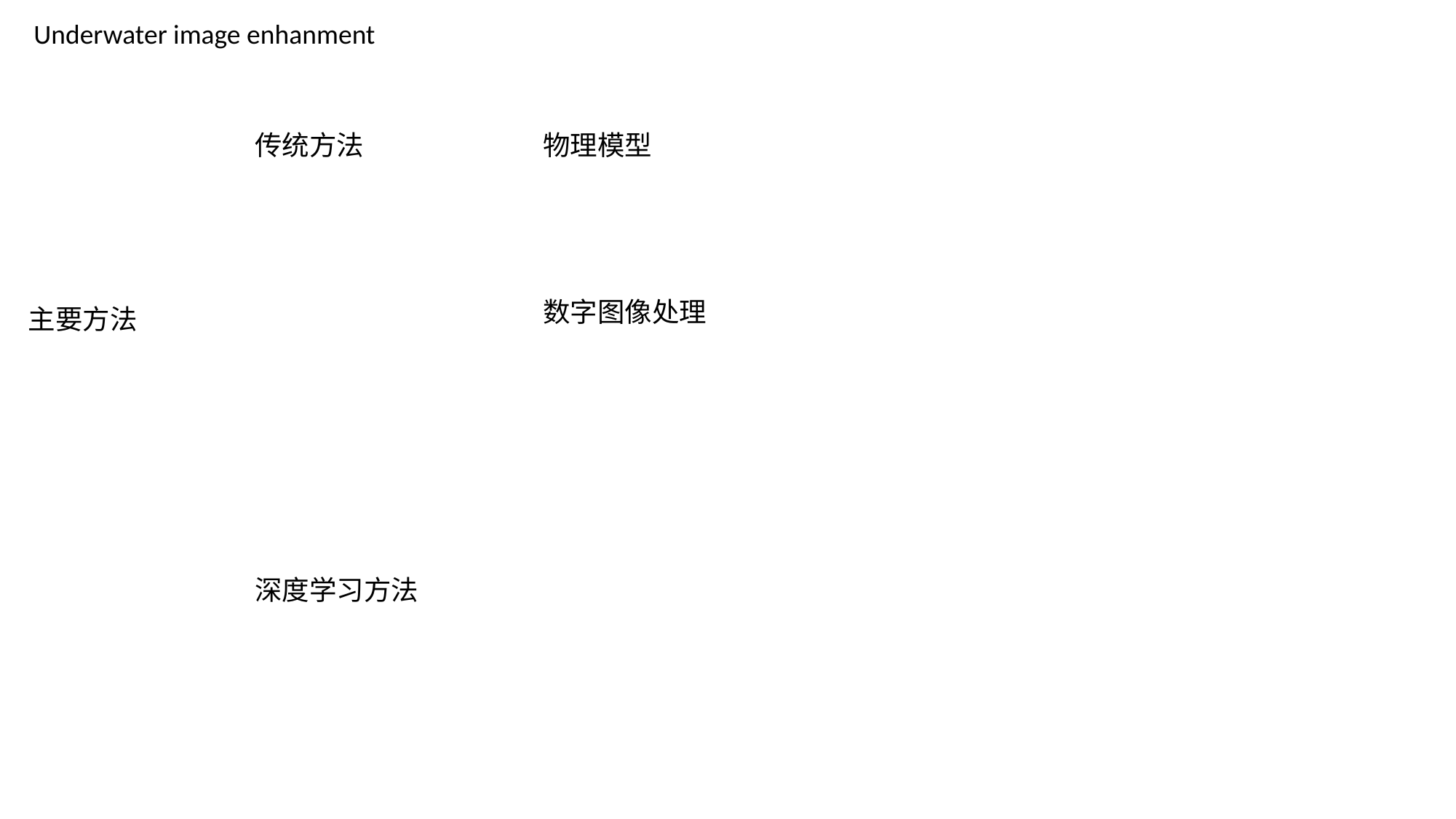

Underwater image enhanment
传统方法
物理模型
数字图像处理
主要方法
深度学习方法